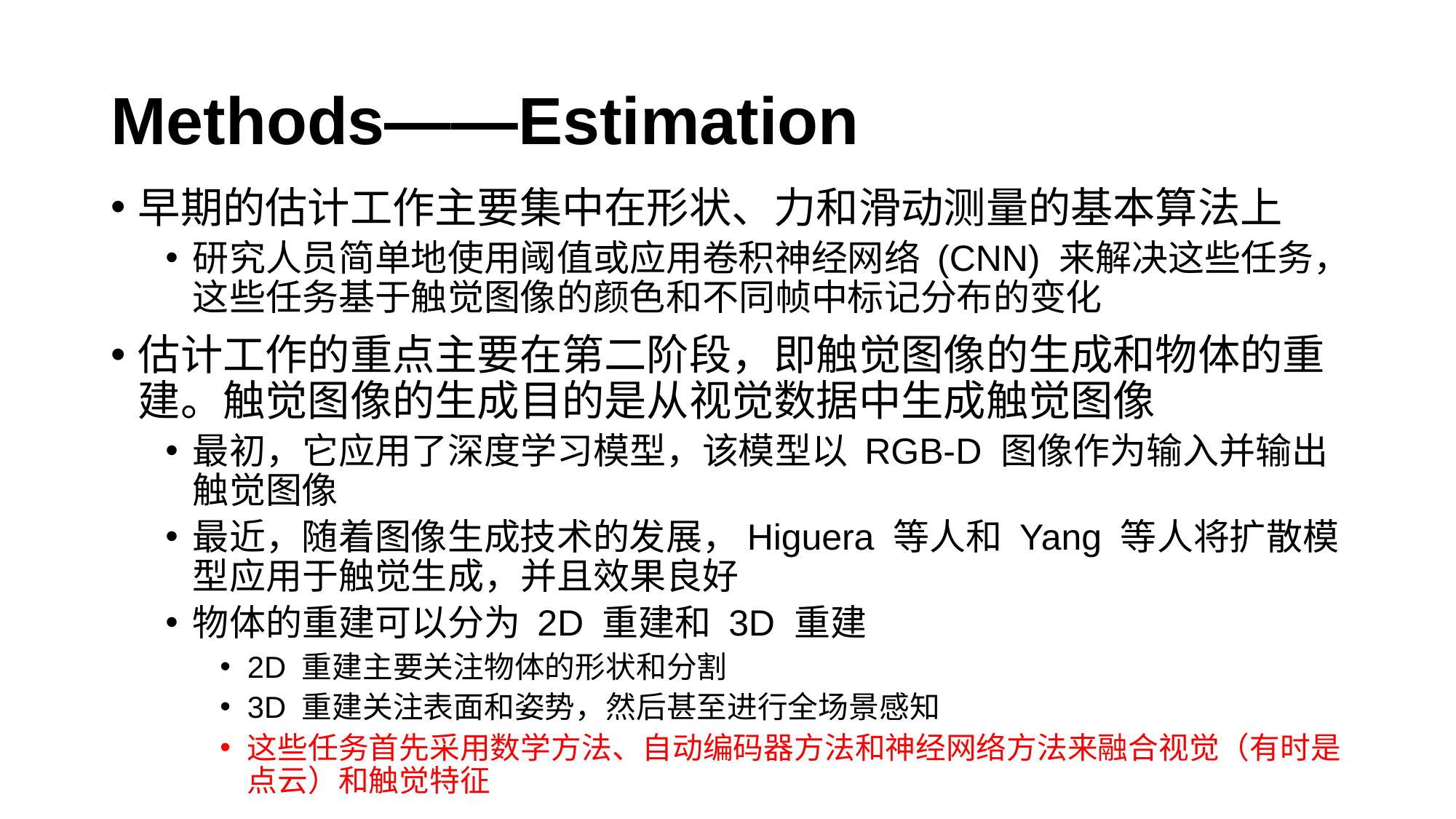

# Methods——Estimation
早期的估计工作主要集中在形状、力和滑动测量的基本算法上
研究人员简单地使用阈值或应用卷积神经网络 (CNN) 来解决这些任务，这些任务基于触觉图像的颜色和不同帧中标记分布的变化
估计工作的重点主要在第二阶段，即触觉图像的生成和物体的重建。触觉图像的生成目的是从视觉数据中生成触觉图像
最初，它应用了深度学习模型，该模型以 RGB-D 图像作为输入并输出触觉图像
最近，随着图像生成技术的发展，Higuera 等人和 Yang 等人将扩散模型应用于触觉生成，并且效果良好
物体的重建可以分为 2D 重建和 3D 重建
2D 重建主要关注物体的形状和分割
3D 重建关注表面和姿势，然后甚至进行全场景感知
这些任务首先采用数学方法、自动编码器方法和神经网络方法来融合视觉（有时是点云）和触觉特征